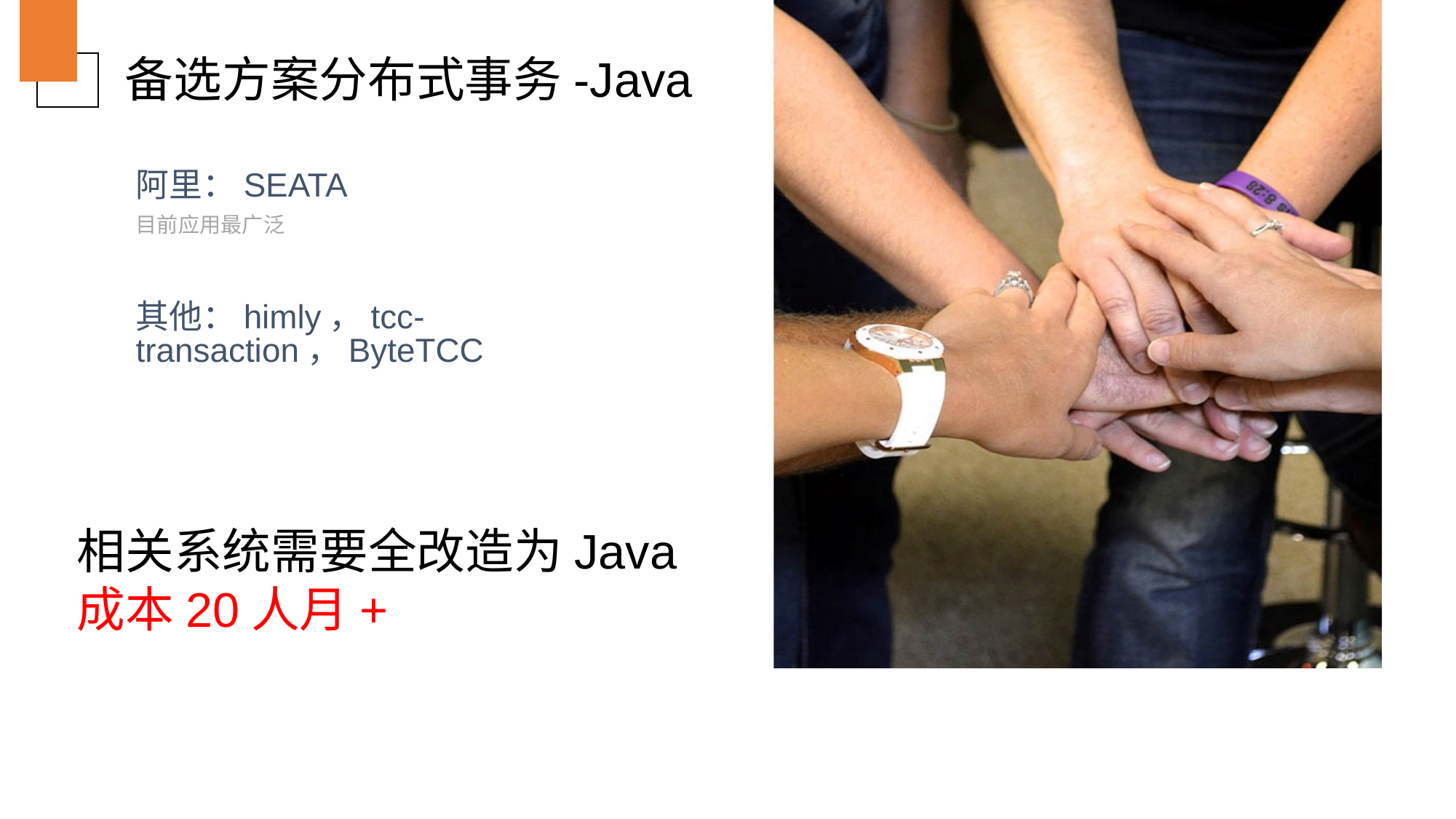

备选方案分布式事务-Java

阿里：SEATA
目前应用最广泛
其他：himly，tcc-transaction，ByteTCC
相关系统需要全改造为Java
成本20人月+